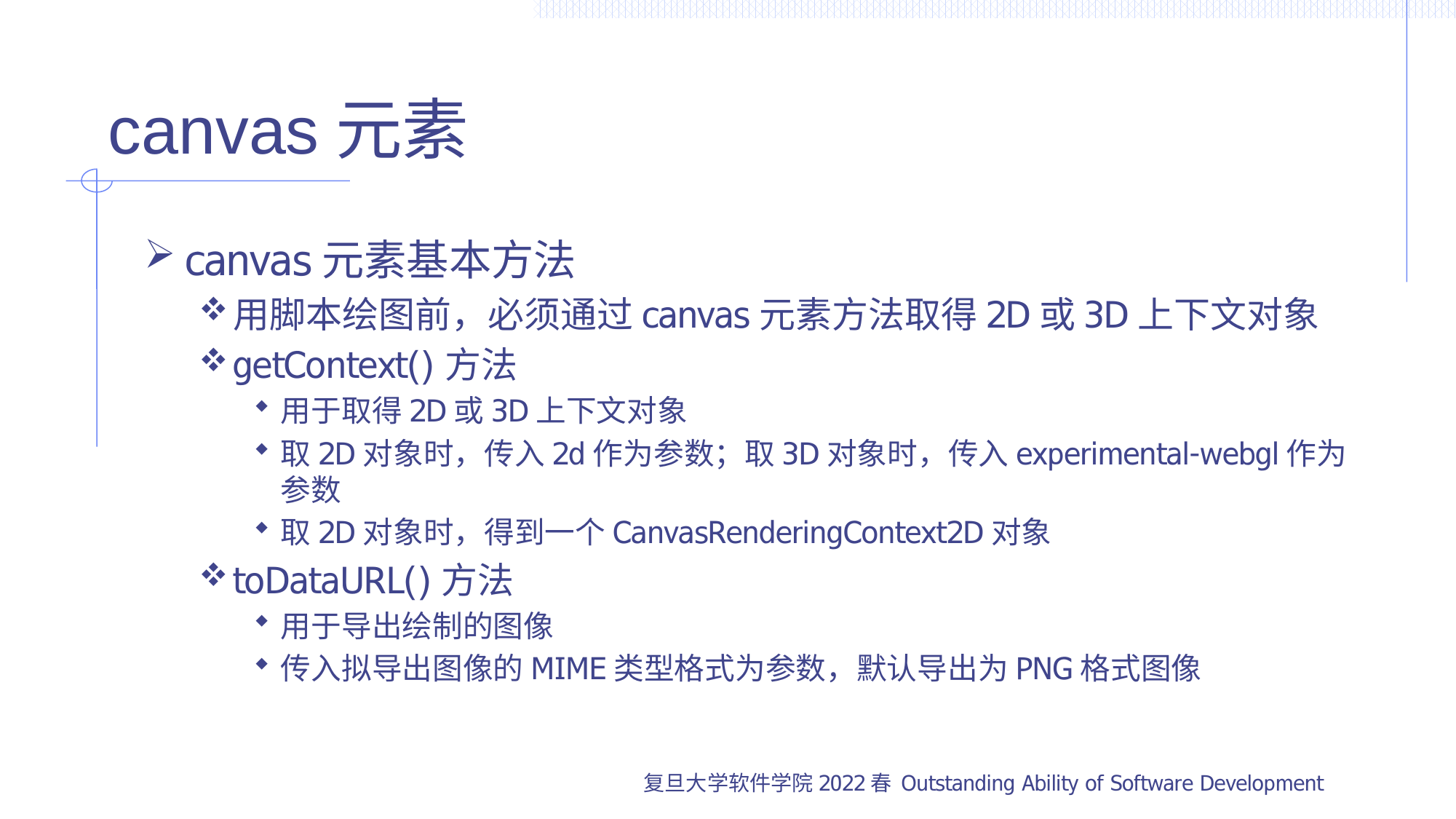

# canvas元素
canvas元素基本方法
用脚本绘图前，必须通过canvas元素方法取得2D或3D上下文对象
getContext()方法
用于取得2D或3D上下文对象
取2D对象时，传入2d作为参数；取3D对象时，传入experimental-webgl作为参数
取2D对象时，得到一个CanvasRenderingContext2D对象
toDataURL()方法
用于导出绘制的图像
传入拟导出图像的MIME类型格式为参数，默认导出为PNG格式图像